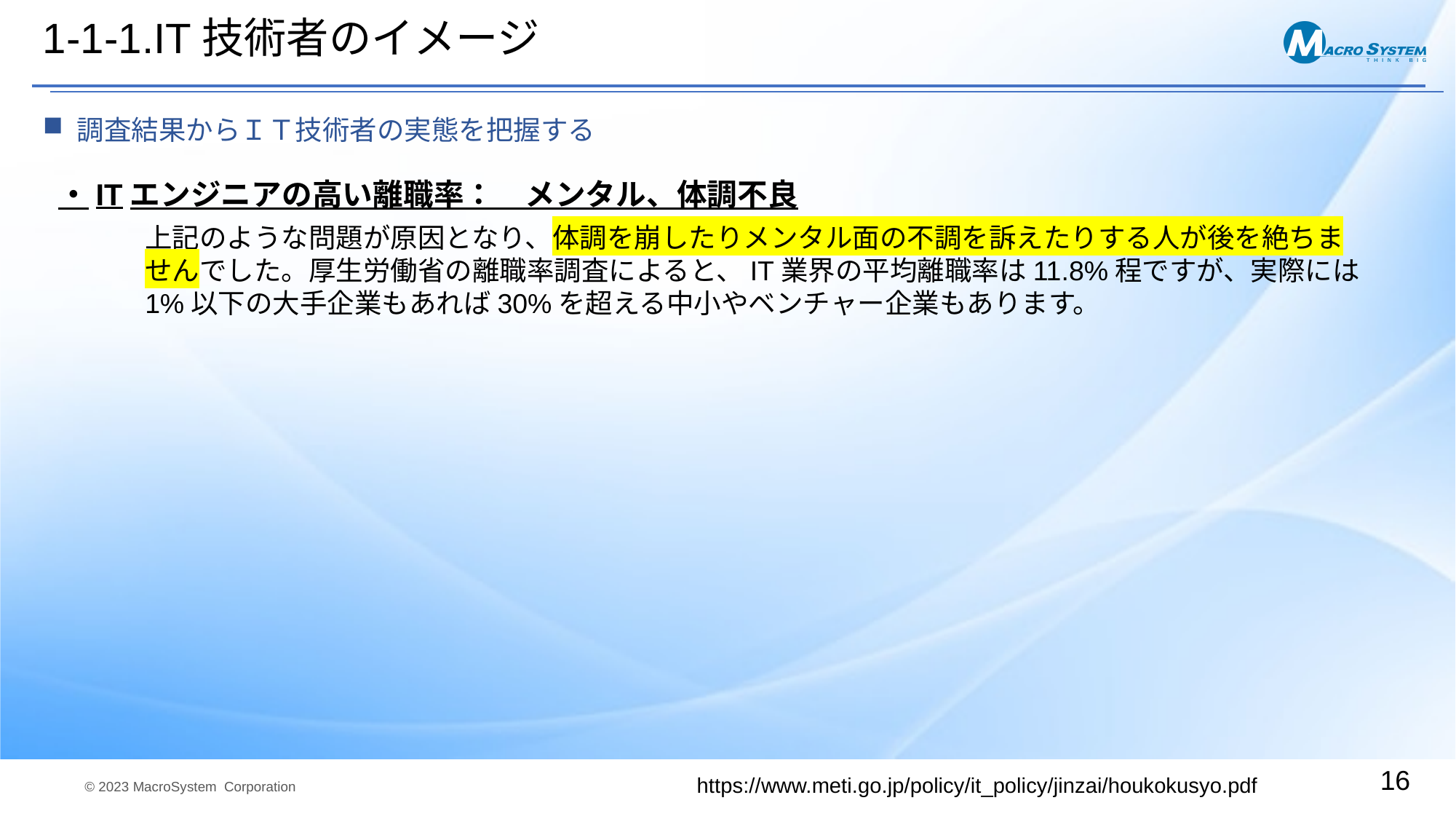

# 1-1-1.IT技術者のイメージ
調査結果からＩＴ技術者の実態を把握する
・ITエンジニアの高い離職率：　メンタル、体調不良
上記のような問題が原因となり、体調を崩したりメンタル面の不調を訴えたりする人が後を絶ちませんでした。厚生労働省の離職率調査によると、IT業界の平均離職率は11.8%程ですが、実際には1%以下の大手企業もあれば30%を超える中小やベンチャー企業もあります。
https://www.meti.go.jp/policy/it_policy/jinzai/houkokusyo.pdf